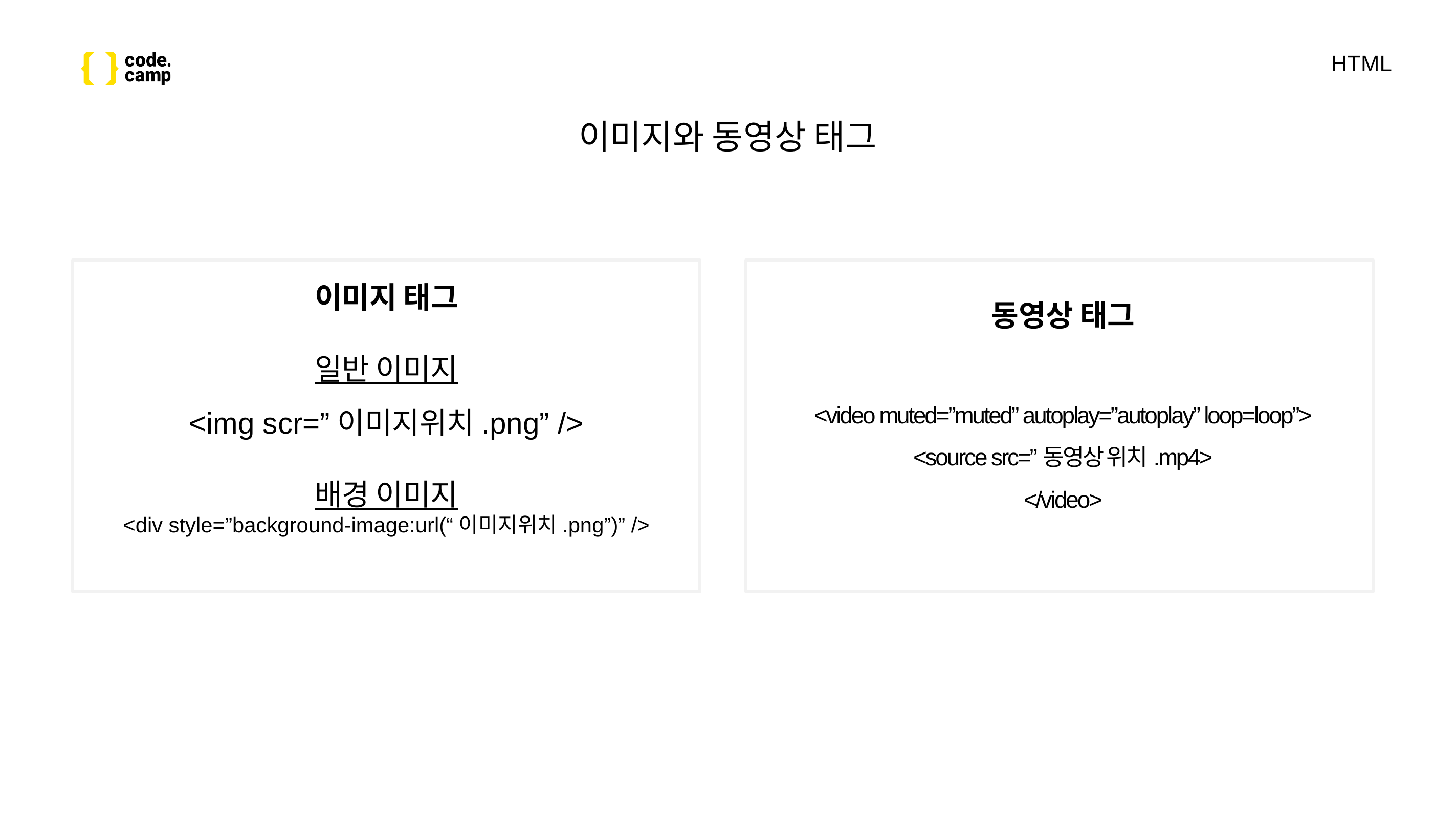

# HTML

이미지와 동영상 태그

이미지 태그

일반 이미지
<img scr=”이미지위치.png” />

배경 이미지
<div style=”background-image:url(“이미지위치.png”)” />
동영상 태그

<video muted=”muted” autoplay=”autoplay” loop=loop”>
<source src=”동영상 위치.mp4>
</video>